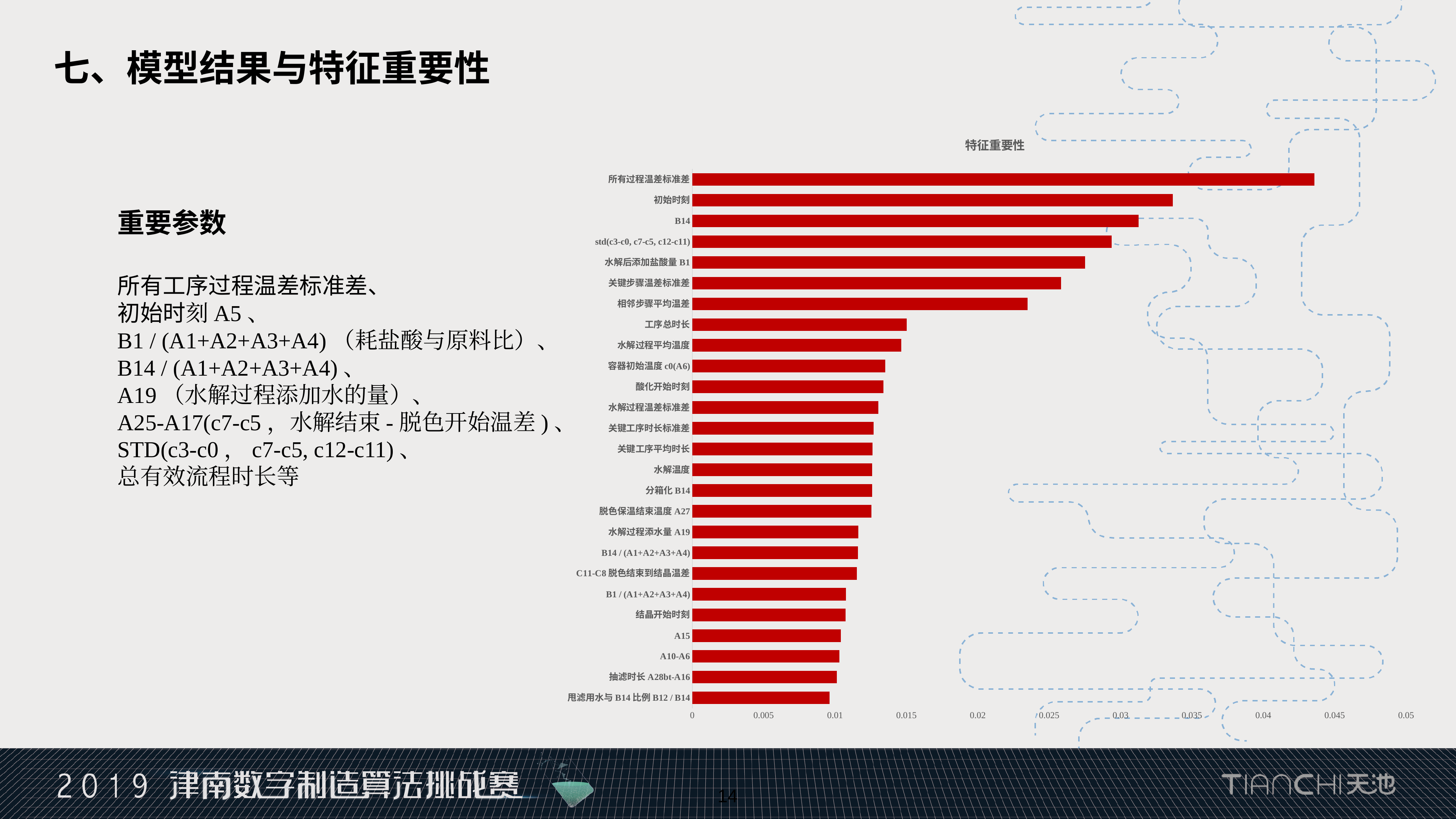

七、模型结果与特征重要性

### Chart: 特征重要性

| Category |  |
|---|---|
| 甩滤用水与B14比例B12 / B14 | 0.00961640420071574 |
| 抽滤时长A28bt-A16 | 0.0101341415533122 |
| A10-A6 | 0.010293547542814 |
| A15 | 0.0104121303497568 |
| 结晶开始时刻 | 0.0107458338888533 |
| B1 / (A1+A2+A3+A4) | 0.0107715980025829 |
| C11-C8脱色结束到结晶温差 | 0.0115179276873806 |
| B14 / (A1+A2+A3+A4) | 0.0115983890410884 |
| 水解过程添水量A19 | 0.0116283811388849 |
| 脱色保温结束温度A27 | 0.0125554485350465 |
| 分箱化B14 | 0.0125947024610027 |
| 水解温度 | 0.0126096244506472 |
| 关键工序平均时长 | 0.0126307477991642 |
| 关键工序时长标准差 | 0.012697167699972 |
| 水解过程温差标准差 | 0.0130293970344013 |
| 酸化开始时刻 | 0.0133974713878208 |
| 容器初始温度c0(A6) | 0.0135041395103324 |
| 水解过程平均温度 | 0.0146420810799306 |
| 工序总时长 | 0.0150215467288127 |
| 相邻步骤平均温差 | 0.0234806746640145 |
| 关键步骤温差标准差 | 0.025827052711828 |
| 水解后添加盐酸量B1 | 0.0275084014267606 |
| std(c3-c0, c7-c5, c12-c11) | 0.0293848278665353 |
| B14 | 0.0312544107231552 |
| 初始时刻 | 0.0336630519136895 |
| 所有过程温差标准差 | 0.0435752512170401 |
重要参数
所有工序过程温差标准差、
初始时刻A5、
B1 / (A1+A2+A3+A4)（耗盐酸与原料比）、
B14 / (A1+A2+A3+A4)、
A19（水解过程添加水的量）、
A25-A17(c7-c5，水解结束-脱色开始温差)、
STD(c3-c0，c7-c5, c12-c11)、
总有效流程时长等
14